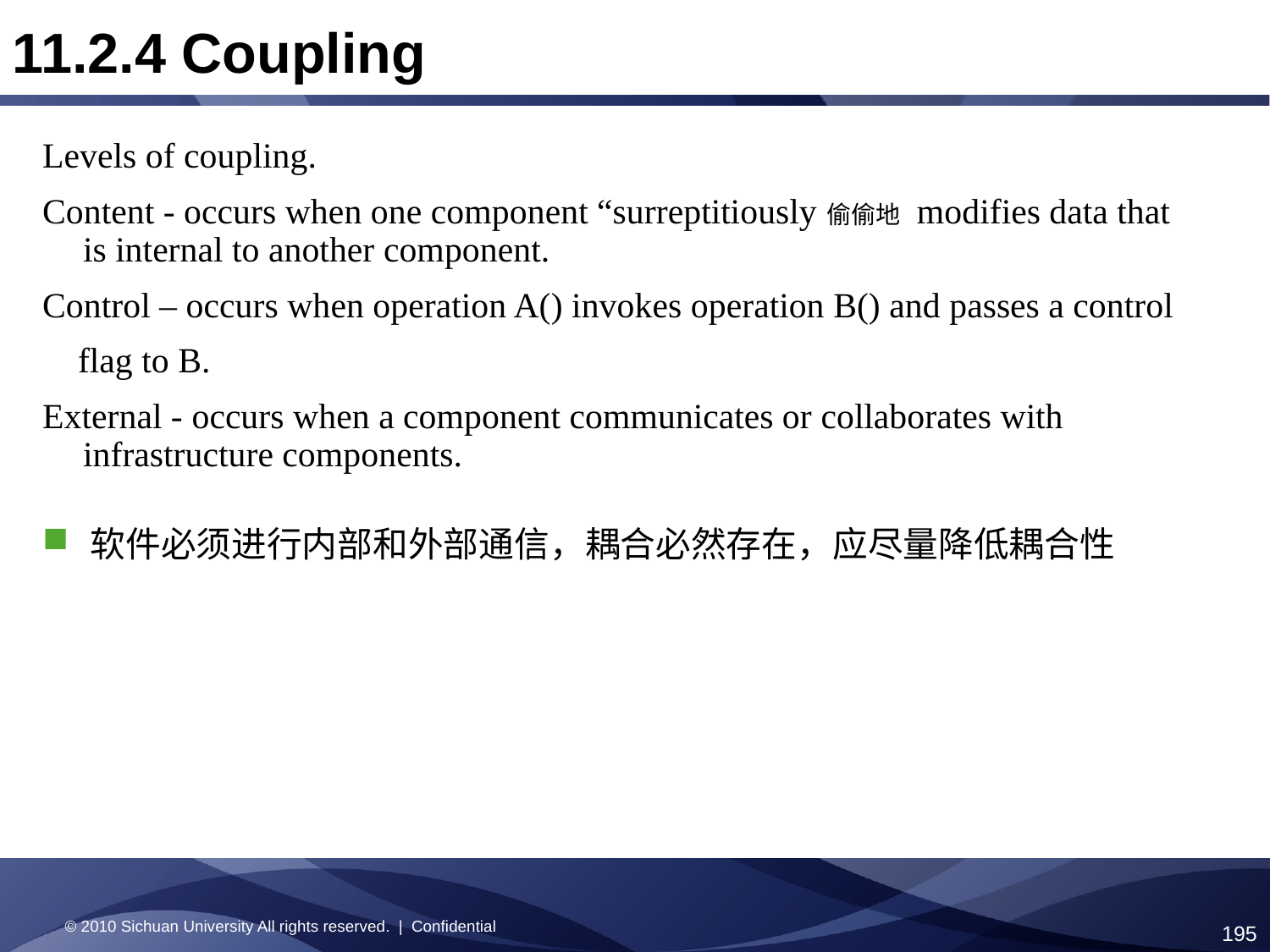

11.2.4 Coupling
Levels of coupling.
Content - occurs when one component “surreptitiously偷偷地 modifies data that is internal to another component.
Control – occurs when operation A() invokes operation B() and passes a control
    flag to B.
External - occurs when a component communicates or collaborates with infrastructure components.

软件必须进行内部和外部通信，耦合必然存在，应尽量降低耦合性
© 2010 Sichuan University All rights reserved.  |  Confidential
195